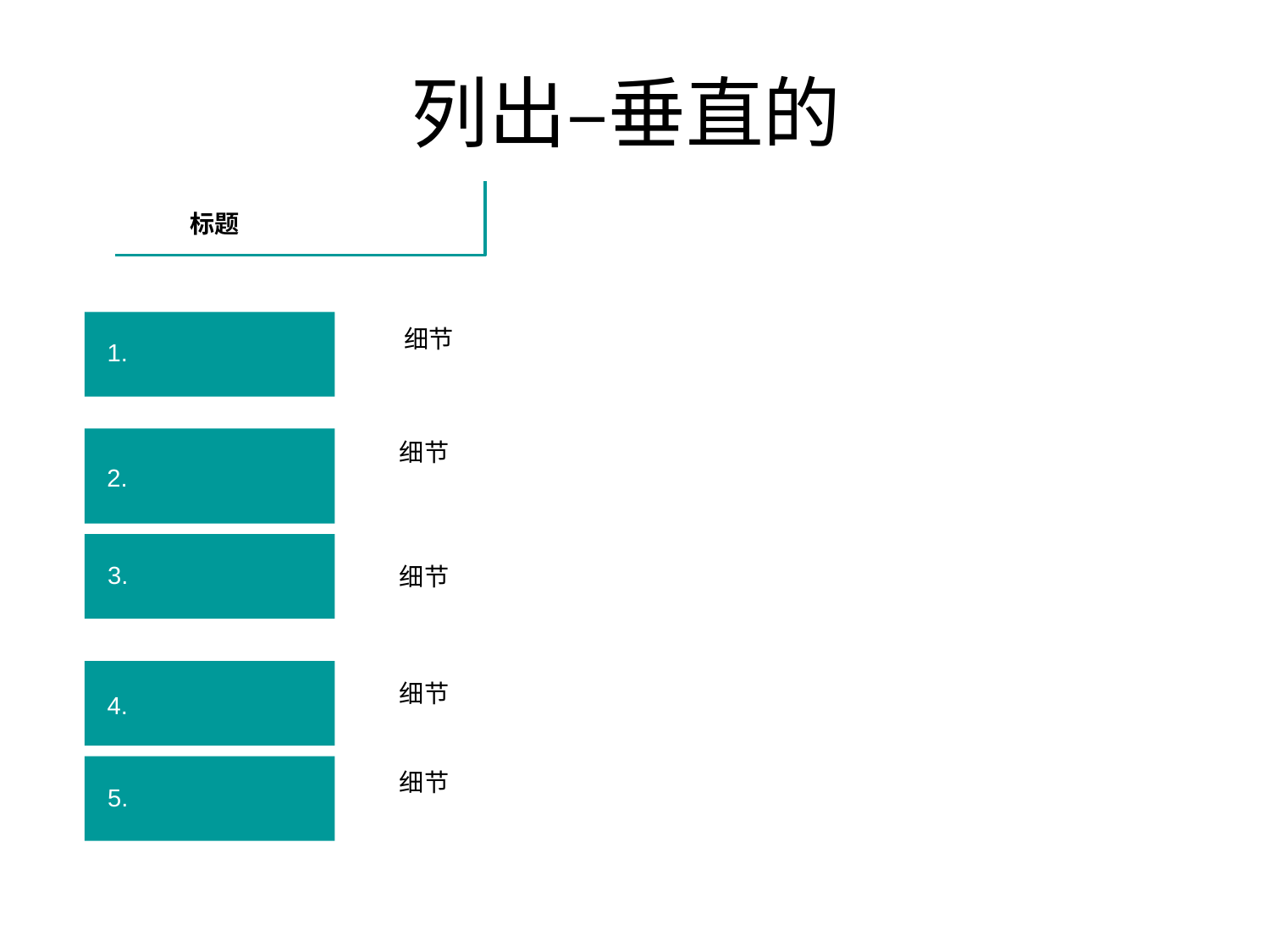

列出–垂直的

标题

细节
1.

细节
2.

3.
细节

细节
4.

细节
5.